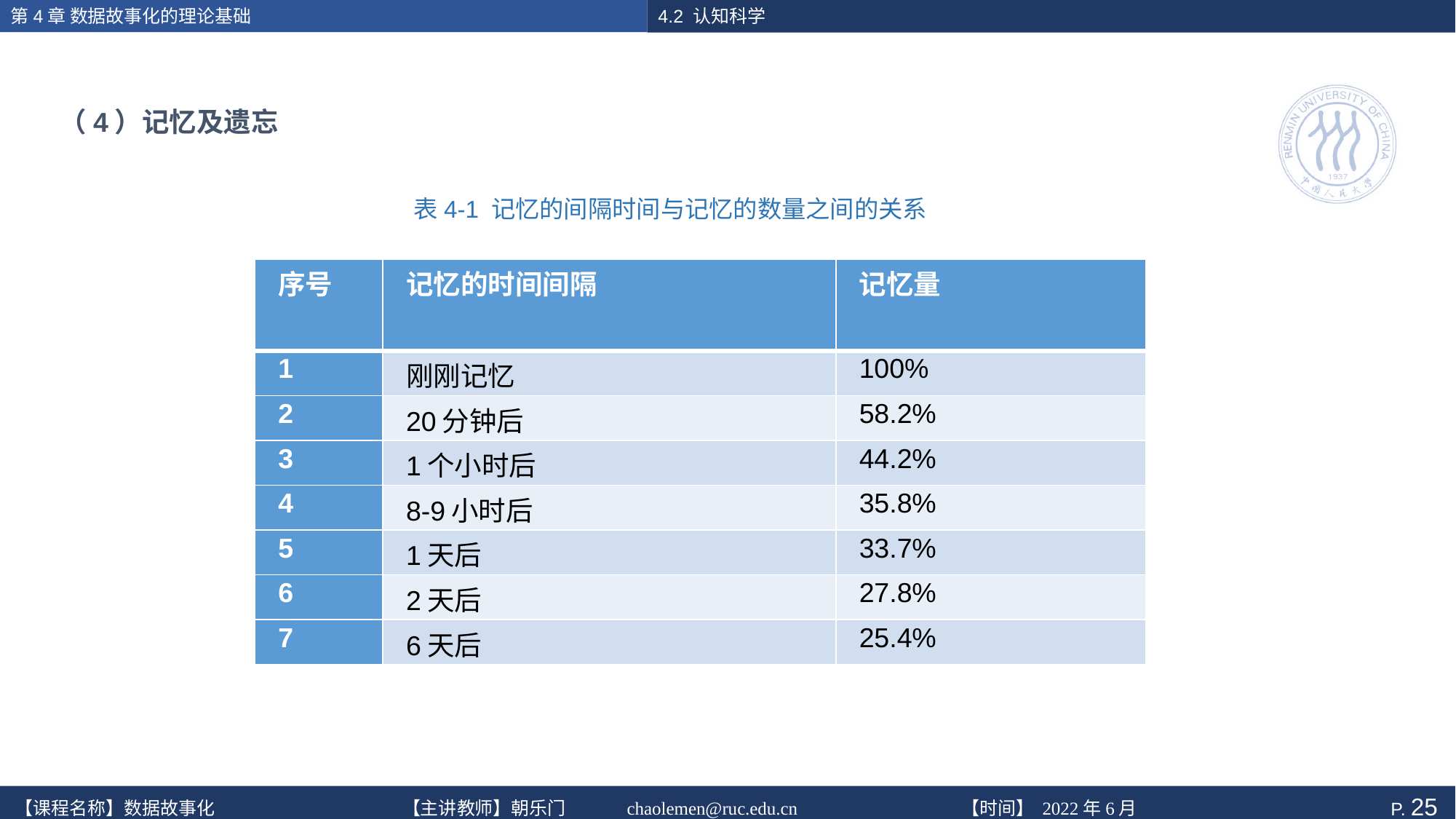

（4）记忆及遗忘
表4-1 记忆的间隔时间与记忆的数量之间的关系
| 序号 | 记忆的时间间隔 | 记忆量 |
| --- | --- | --- |
| 1 | 刚刚记忆 | 100% |
| 2 | 20分钟后 | 58.2% |
| 3 | 1个小时后 | 44.2% |
| 4 | 8-9小时后 | 35.8% |
| 5 | 1天后 | 33.7% |
| 6 | 2天后 | 27.8% |
| 7 | 6天后 | 25.4% |